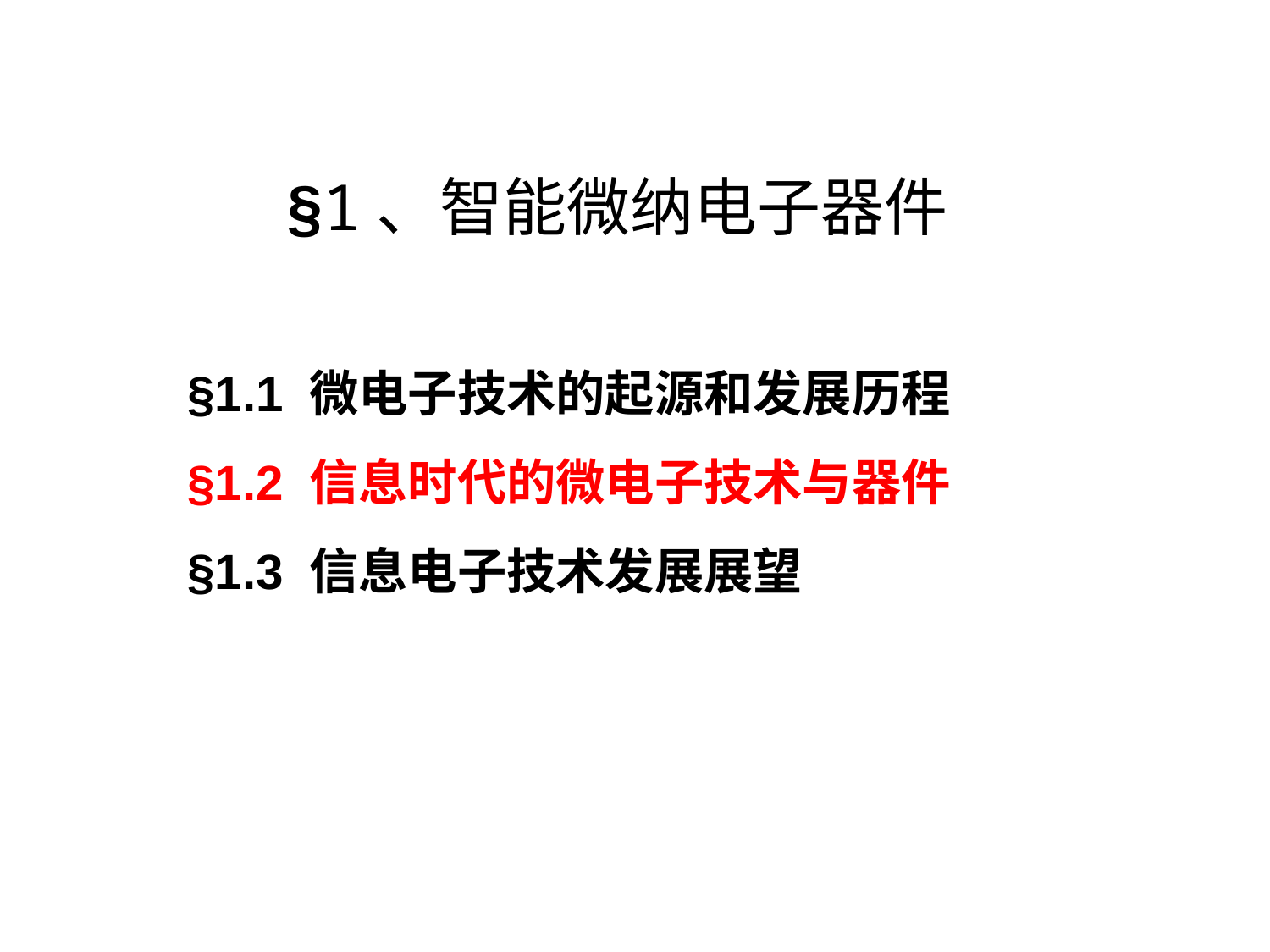

# §1、智能微纳电子器件
§1.1 微电子技术的起源和发展历程
§1.2 信息时代的微电子技术与器件
§1.3 信息电子技术发展展望